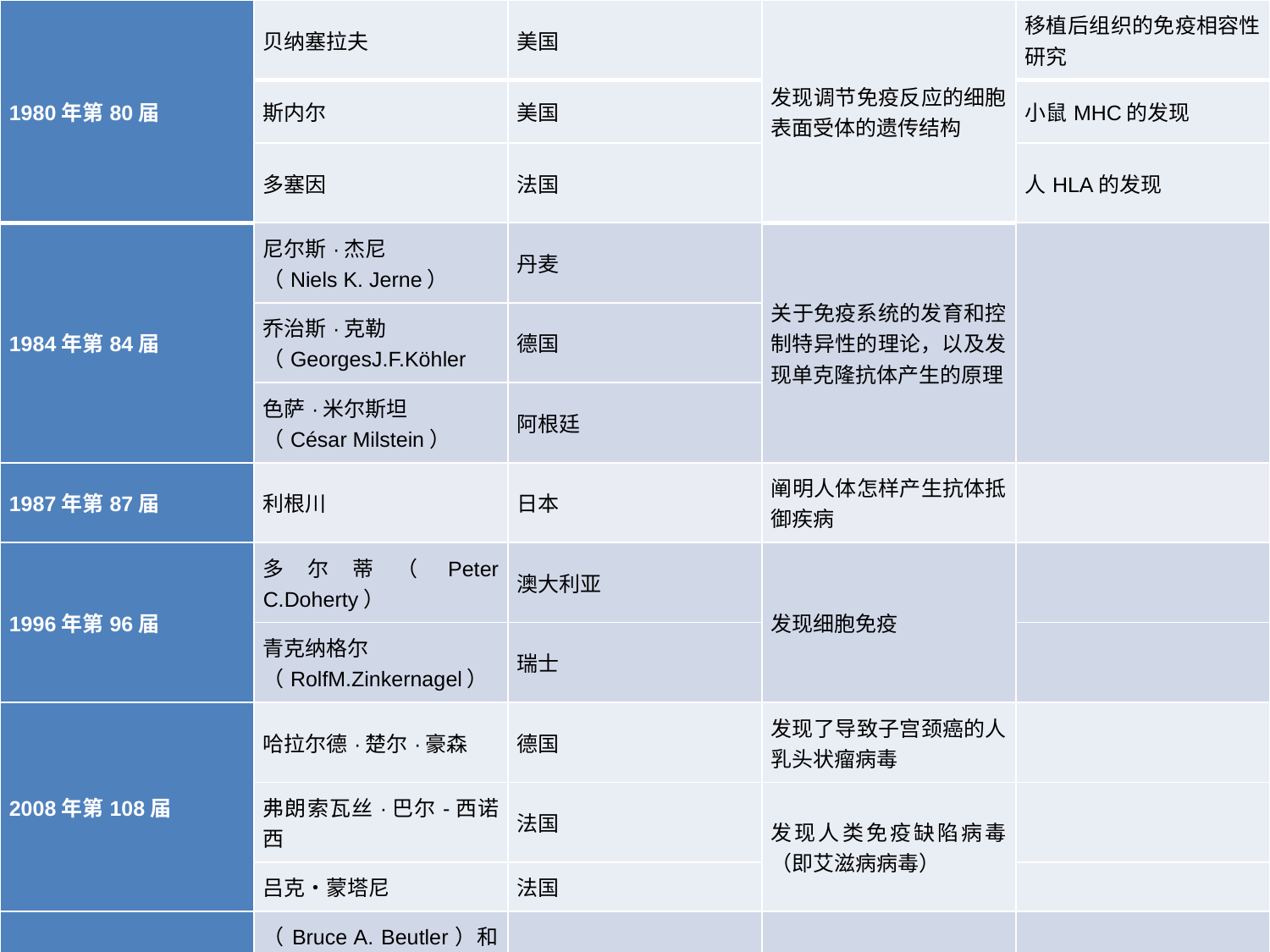

| 1980年第80届 | 贝纳塞拉夫 | 美国 | 发现调节免疫反应的细胞表面受体的遗传结构 | 移植后组织的免疫相容性研究 |
| --- | --- | --- | --- | --- |
|  | 斯内尔 | 美国 |  | 小鼠MHC的发现 |
|  | 多塞因 | 法国 |  | 人HLA的发现 |
| 1984年第84届 | 尼尔斯·杰尼 （Niels K. Jerne） | 丹麦 | 关于免疫系统的发育和控制特异性的理论，以及发现单克隆抗体产生的原理 |  |
|  | 乔治斯·克勒 （GeorgesJ.F.Köhler | 德国 |  |  |
|  | 色萨·米尔斯坦 （César Milstein） | 阿根廷 |  |  |
| 1987年第87届 | 利根川 | 日本 | 阐明人体怎样产生抗体抵御疾病 |  |
| 1996年第96届 | 多尔蒂（Peter C.Doherty） | 澳大利亚 | 发现细胞免疫 |  |
|  | 青克纳格尔 （RolfM.Zinkernagel） | 瑞士 |  |  |
| 2008年第108届 | 哈拉尔德·楚尔·豪森 | 德国 | 发现了导致子宫颈癌的人乳头状瘤病毒 |  |
|  | 弗朗索瓦丝·巴尔-西诺西 | 法国 | 发现人类免疫缺陷病毒（即艾滋病病毒） |  |
|  | 吕克•蒙塔尼 | 法国 |  |  |
| 2011年第111届 | （Bruce A. Beutler）和霍夫曼（Jules A. Hoffmann） | 美国 | 先天免疫激活方面的发现 |  |
|  | 拉尔夫.史坦曼（Ralph M. Steinman） | 法国 | 发现树枝状细胞及其在获得性免疫中的作用 |  |